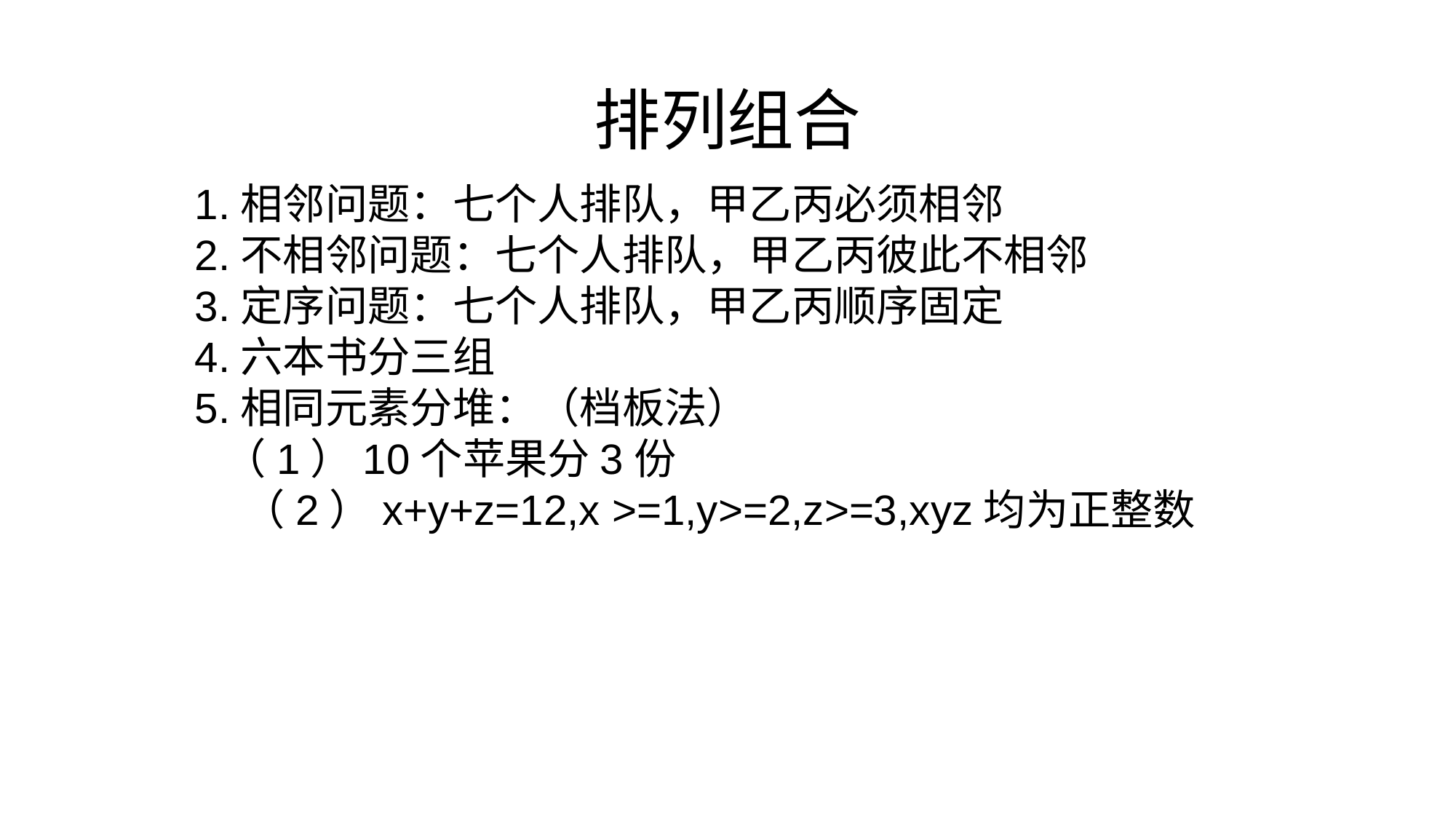

# 排列组合
1.相邻问题：七个人排队，甲乙丙必须相邻
2.不相邻问题：七个人排队，甲乙丙彼此不相邻
3.定序问题：七个人排队，甲乙丙顺序固定
4.六本书分三组
5.相同元素分堆：（档板法）
  （1）10个苹果分3份
    （2）x+y+z=12,x >=1,y>=2,z>=3,xyz均为正整数